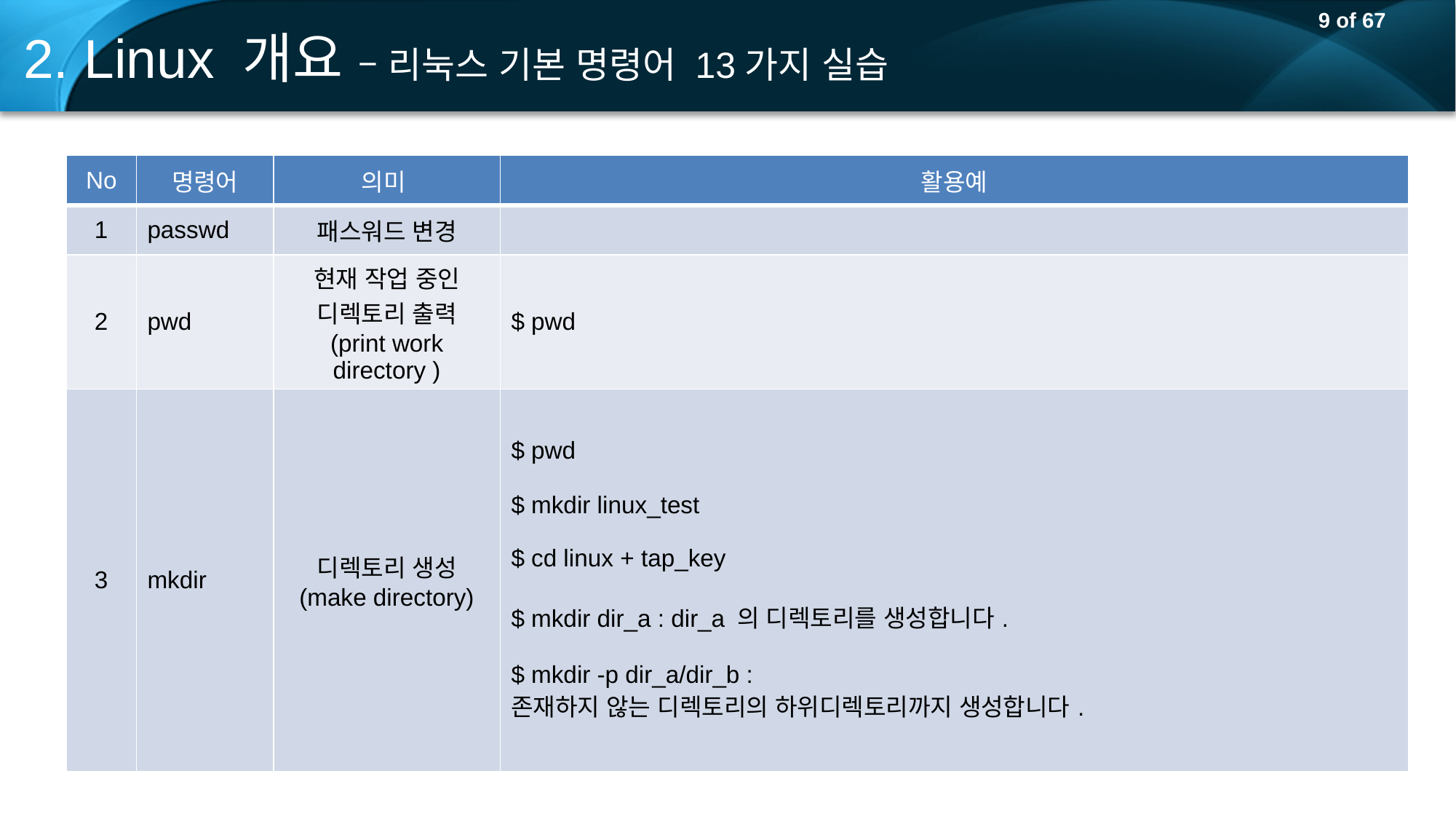

2. Linux 개요 – 리눅스 기본 명령어 13가지 실습
| No | 명령어 | 의미 | 활용예 |
| --- | --- | --- | --- |
| 1 | passwd | 패스워드 변경 |  |
| 2 | pwd | 현재 작업 중인 디렉토리 출력 (print work directory ) | $ pwd |
| 3 | mkdir | 디렉토리 생성 (make directory) | $ pwd $ mkdir linux\_test $ cd linux + tap\_key $ mkdir dir\_a : dir\_a 의 디렉토리를 생성합니다. $ mkdir -p dir\_a/dir\_b : 존재하지 않는 디렉토리의 하위디렉토리까지 생성합니다. |